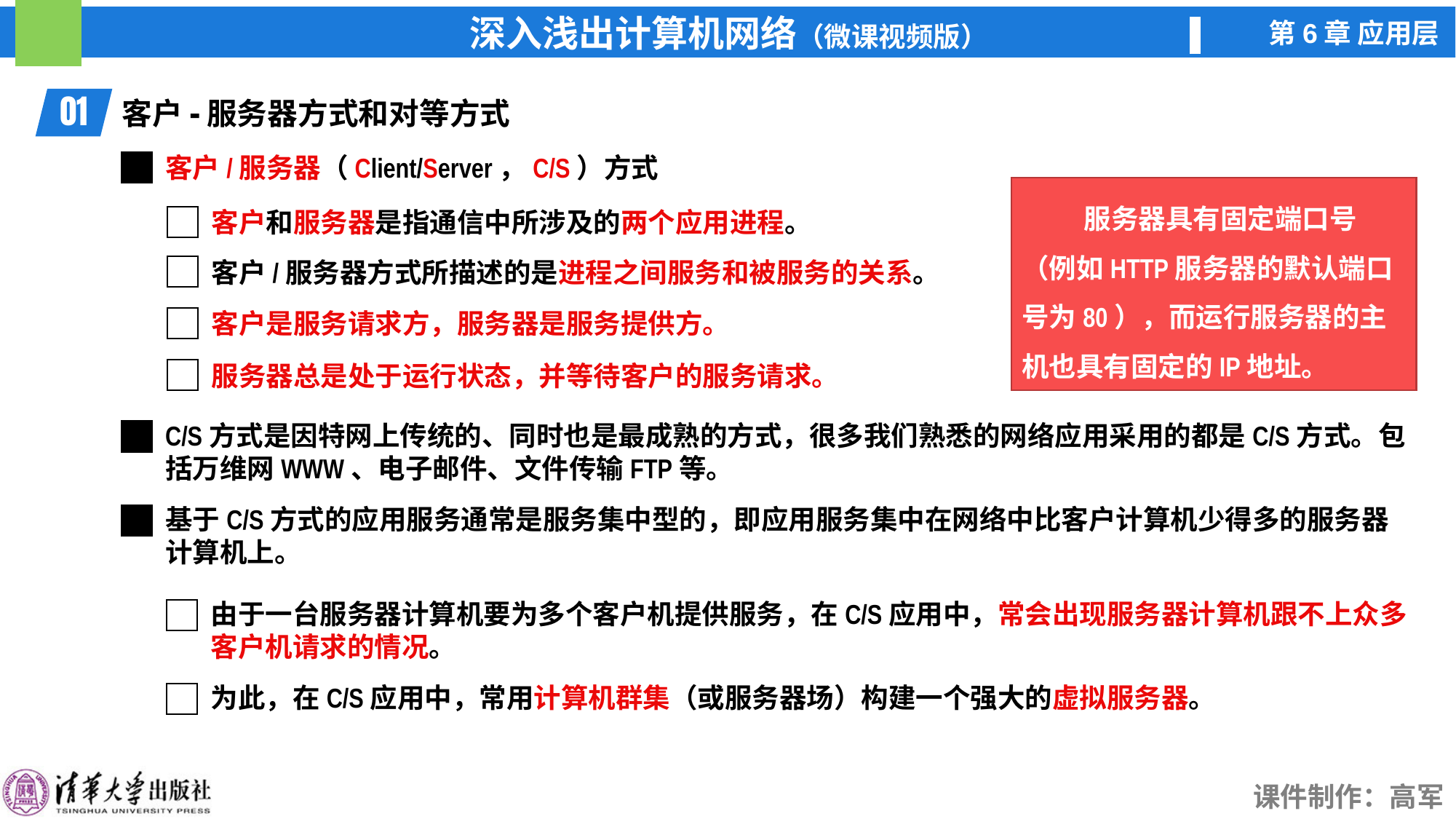

01
客户-服务器方式和对等方式
客户/服务器（Client/Server，C/S）方式

         服务器具有固定端口号（例如HTTP服务器的默认端口号为80），而运行服务器的主机也具有固定的IP地址。
客户和服务器是指通信中所涉及的两个应用进程。

客户/服务器方式所描述的是进程之间服务和被服务的关系。

客户是服务请求方，服务器是服务提供方。

服务器总是处于运行状态，并等待客户的服务请求。

C/S方式是因特网上传统的、同时也是最成熟的方式，很多我们熟悉的网络应用采用的都是C/S方式。包括万维网WWW、电子邮件、文件传输FTP等。

基于C/S方式的应用服务通常是服务集中型的，即应用服务集中在网络中比客户计算机少得多的服务器计算机上。

由于一台服务器计算机要为多个客户机提供服务，在C/S应用中，常会出现服务器计算机跟不上众多客户机请求的情况。

为此，在C/S应用中，常用计算机群集（或服务器场）构建一个强大的虚拟服务器。